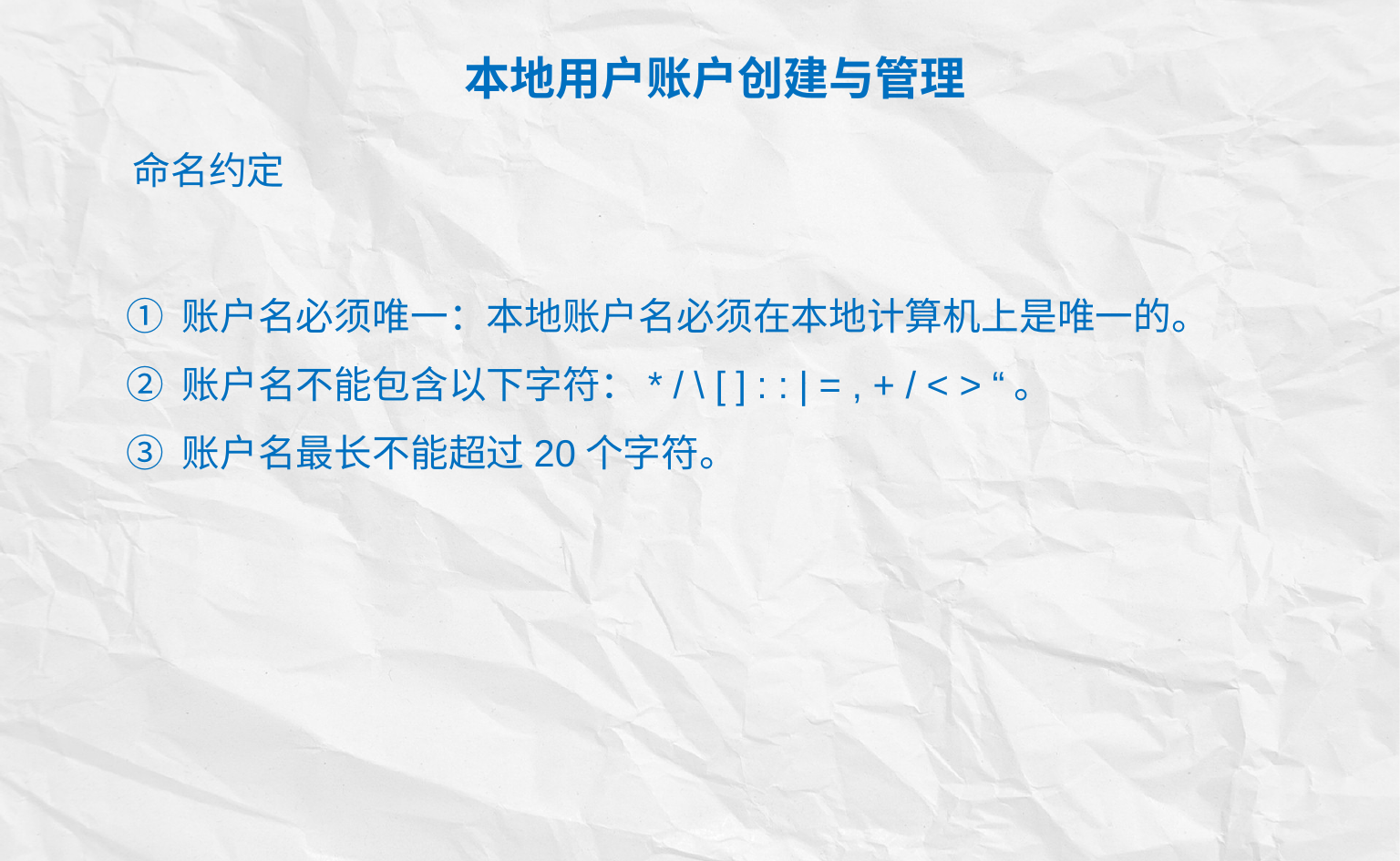

本地用户账户创建与管理
命名约定
① 账户名必须唯一：本地账户名必须在本地计算机上是唯一的。
② 账户名不能包含以下字符：* / \ [ ] : : | = , + / < > “。
③ 账户名最长不能超过20个字符。

27